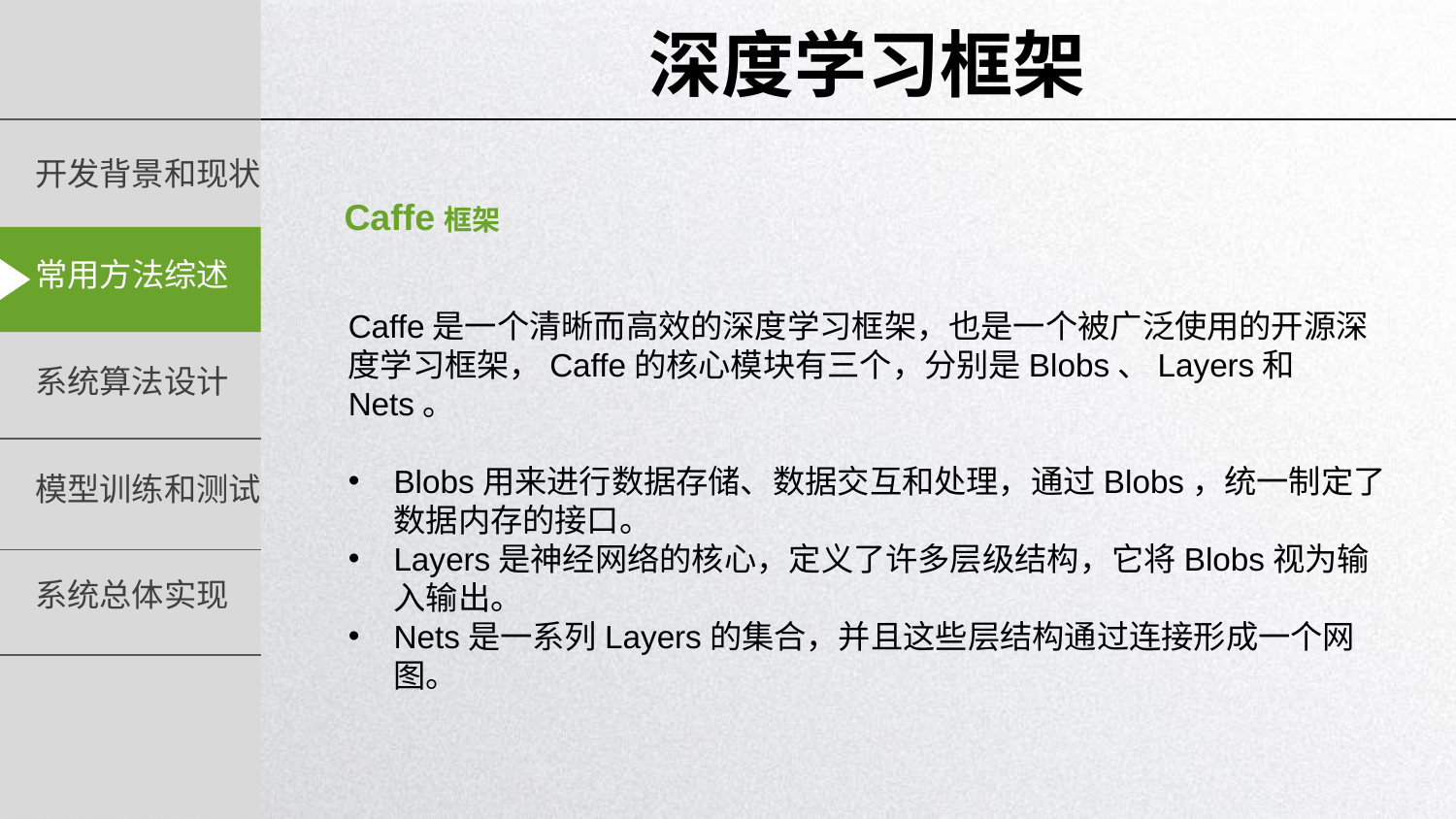

深度学习框架
Caffe框架
Caffe是一个清晰而高效的深度学习框架，也是一个被广泛使用的开源深度学习框架，Caffe的核心模块有三个，分别是Blobs、Layers和Nets。

Blobs用来进行数据存储、数据交互和处理，通过Blobs，统一制定了数据内存的接口。
Layers是神经网络的核心，定义了许多层级结构，它将Blobs视为输入输出。
Nets是一系列Layers的集合，并且这些层结构通过连接形成一个网图。
延时符